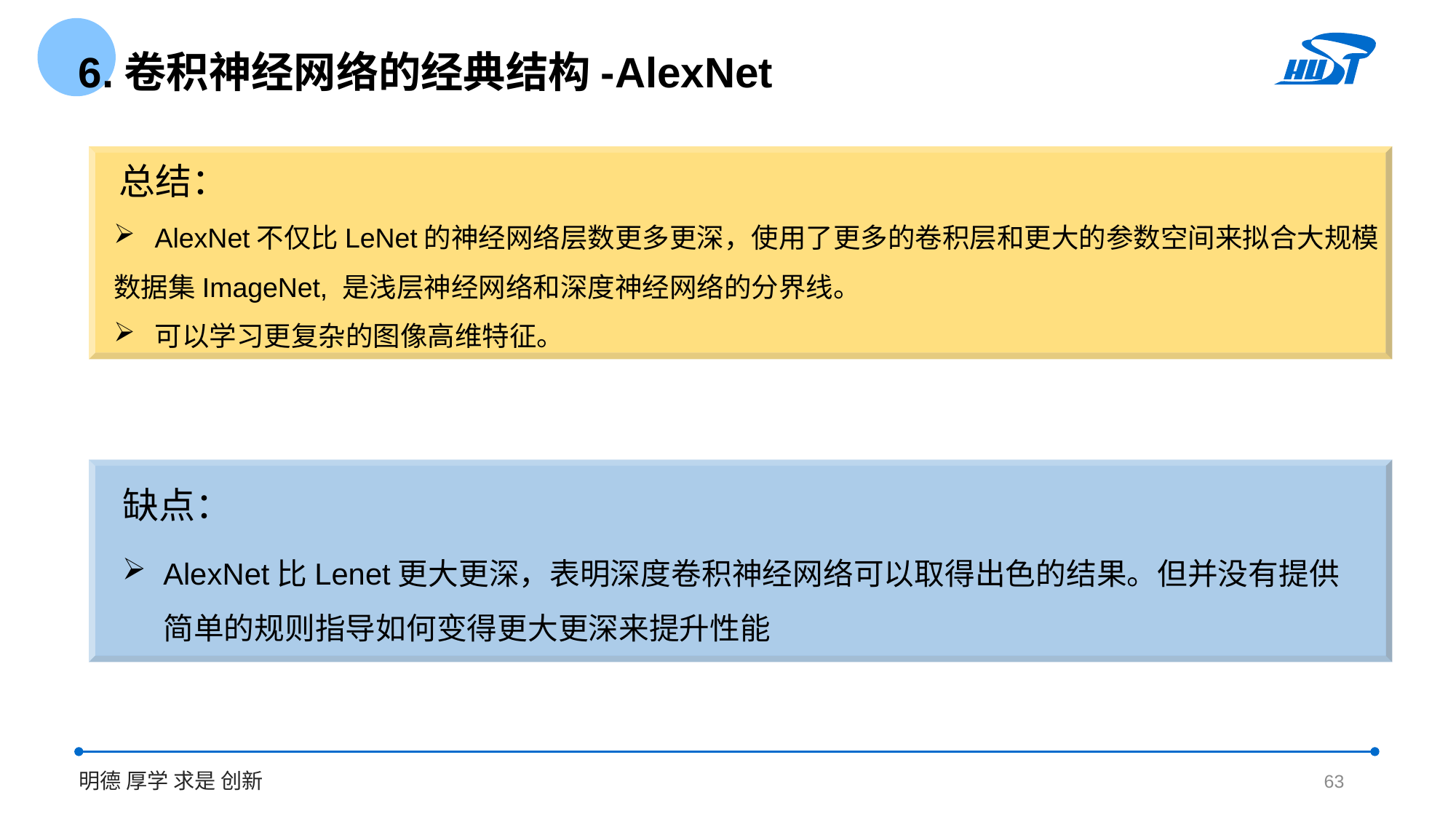

6.卷积神经网络的经典结构-AlexNet

总结：
AlexNet不仅比LeNet的神经网络层数更多更深，使用了更多的卷积层和更大的参数空间来拟合大规模
数据集ImageNet, 是浅层神经网络和深度神经网络的分界线。
可以学习更复杂的图像高维特征。

缺点：
AlexNet比Lenet更大更深，表明深度卷积神经网络可以取得出色的结果。但并没有提供简单的规则指导如何变得更大更深来提升性能
63